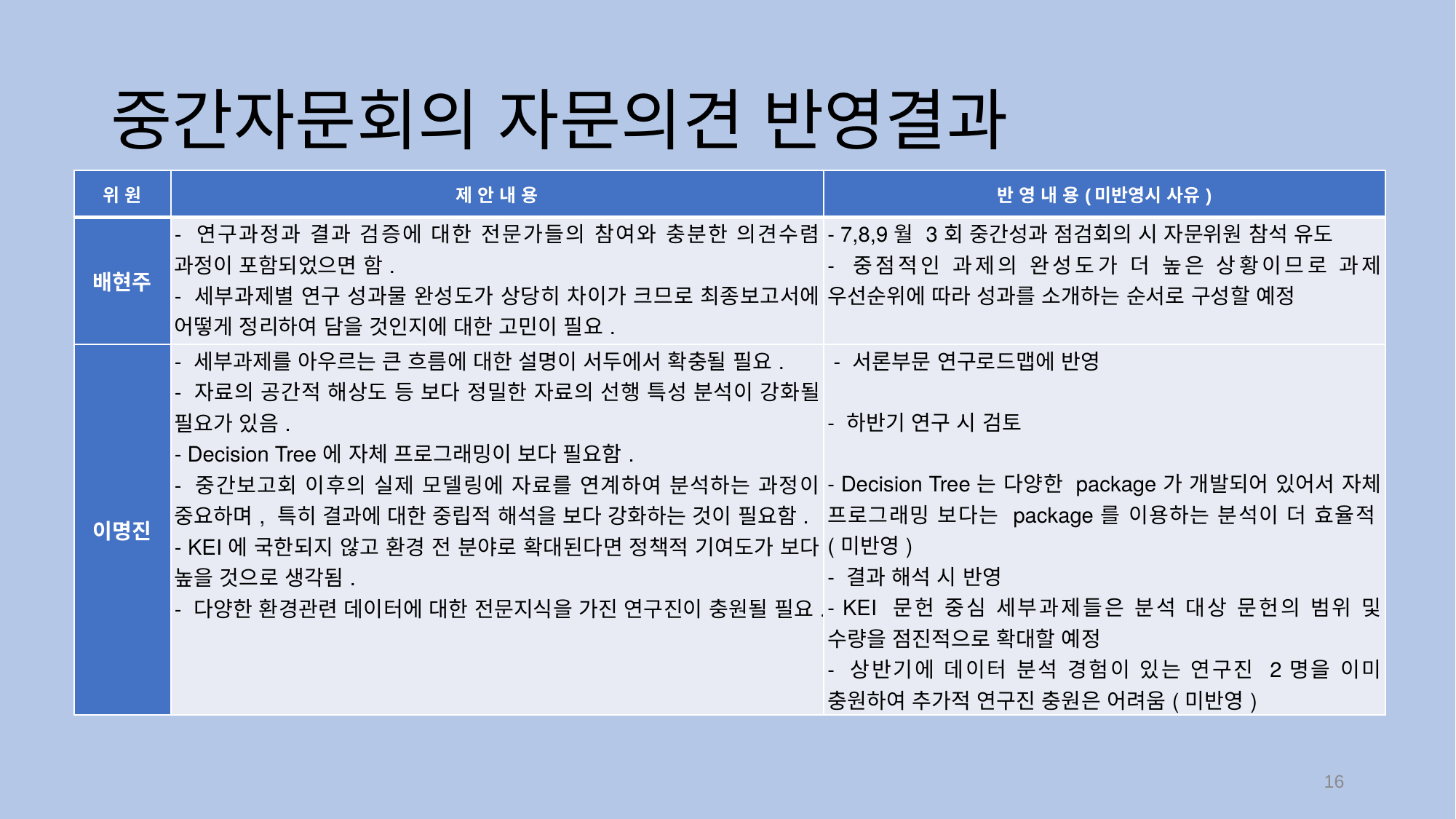

# 중간자문회의 자문의견 반영결과
| 위 원 | 제 안 내 용 | 반 영 내 용(미반영시 사유) |
| --- | --- | --- |
| 배현주 | - 연구과정과 결과 검증에 대한 전문가들의 참여와 충분한 의견수렴 과정이 포함되었으면 함.  - 세부과제별 연구 성과물 완성도가 상당히 차이가 크므로 최종보고서에 어떻게 정리하여 담을 것인지에 대한 고민이 필요. | - 7,8,9월 3회 중간성과 점검회의 시 자문위원 참석 유도 - 중점적인 과제의 완성도가 더 높은 상황이므로 과제 우선순위에 따라 성과를 소개하는 순서로 구성할 예정 |
| 이명진 | - 세부과제를 아우르는 큰 흐름에 대한 설명이 서두에서 확충될 필요.  - 자료의 공간적 해상도 등 보다 정밀한 자료의 선행 특성 분석이 강화될 필요가 있음.  - Decision Tree에 자체 프로그래밍이 보다 필요함.  - 중간보고회 이후의 실제 모델링에 자료를 연계하여 분석하는 과정이 중요하며, 특히 결과에 대한 중립적 해석을 보다 강화하는 것이 필요함.  - KEI에 국한되지 않고 환경 전 분야로 확대된다면 정책적 기여도가 보다 높을 것으로 생각됨.  - 다양한 환경관련 데이터에 대한 전문지식을 가진 연구진이 충원될 필요. | - 서론부문 연구로드맵에 반영 - 하반기 연구 시 검토 - Decision Tree는 다양한 package가 개발되어 있어서 자체 프로그래밍 보다는 package를 이용하는 분석이 더 효율적(미반영) - 결과 해석 시 반영 - KEI 문헌 중심 세부과제들은 분석 대상 문헌의 범위 및 수량을 점진적으로 확대할 예정 - 상반기에 데이터 분석 경험이 있는 연구진 2명을 이미 충원하여 추가적 연구진 충원은 어려움(미반영) |
16